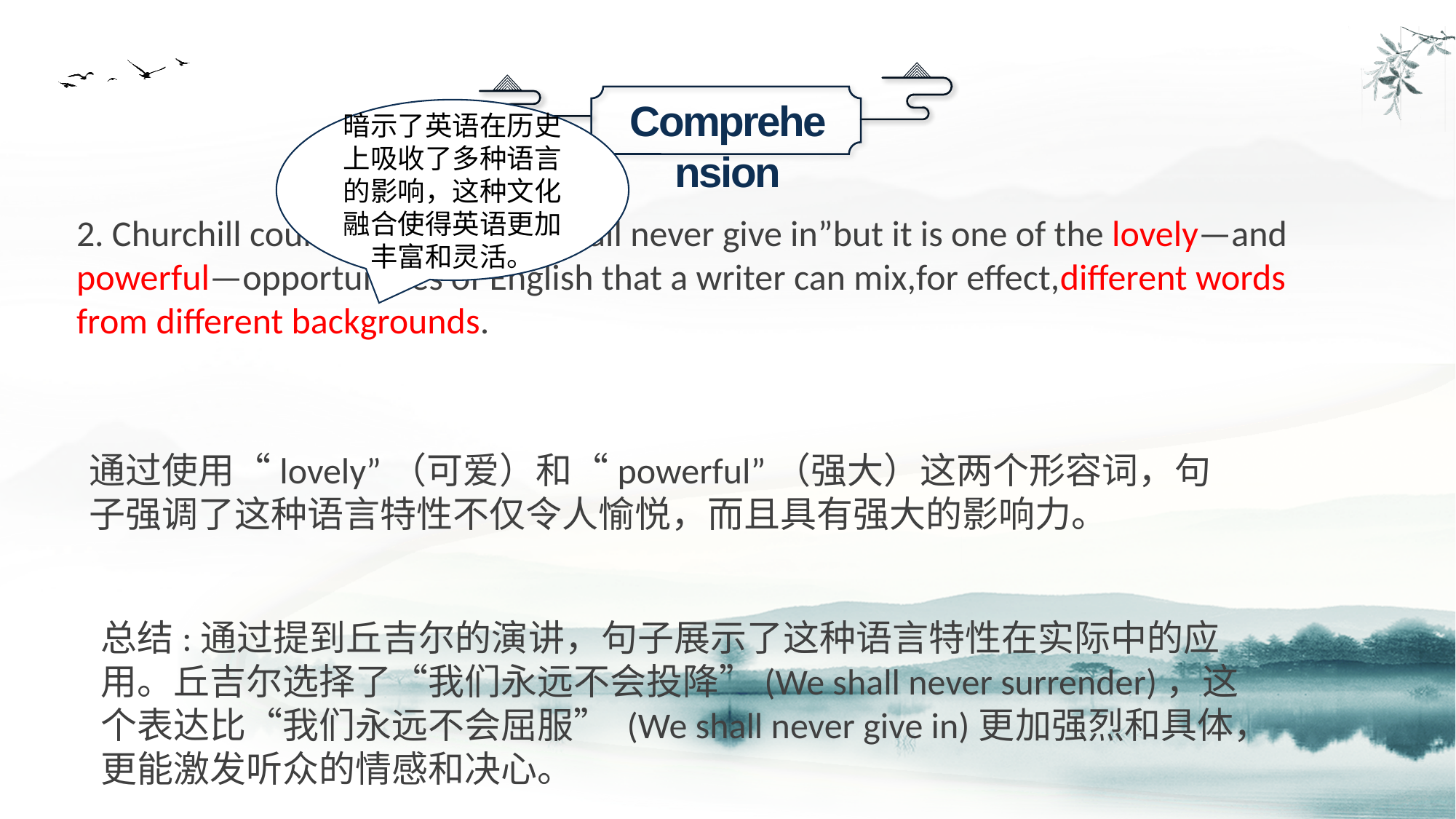

Comprehension
暗示了英语在历史上吸收了多种语言的影响，这种文化融合使得英语更加丰富和灵活。
2. Churchill could have said,“We shall never give in”but it is one of the lovely—and powerful—opportunities of English that a writer can mix,for effect,different words from different backgrounds.
通过使用“lovely”（可爱）和“powerful”（强大）这两个形容词，句子强调了这种语言特性不仅令人愉悦，而且具有强大的影响力。
总结:通过提到丘吉尔的演讲，句子展示了这种语言特性在实际中的应用。丘吉尔选择了“我们永远不会投降”(We shall never surrender)，这个表达比“我们永远不会屈服” (We shall never give in)更加强烈和具体，更能激发听众的情感和决心。